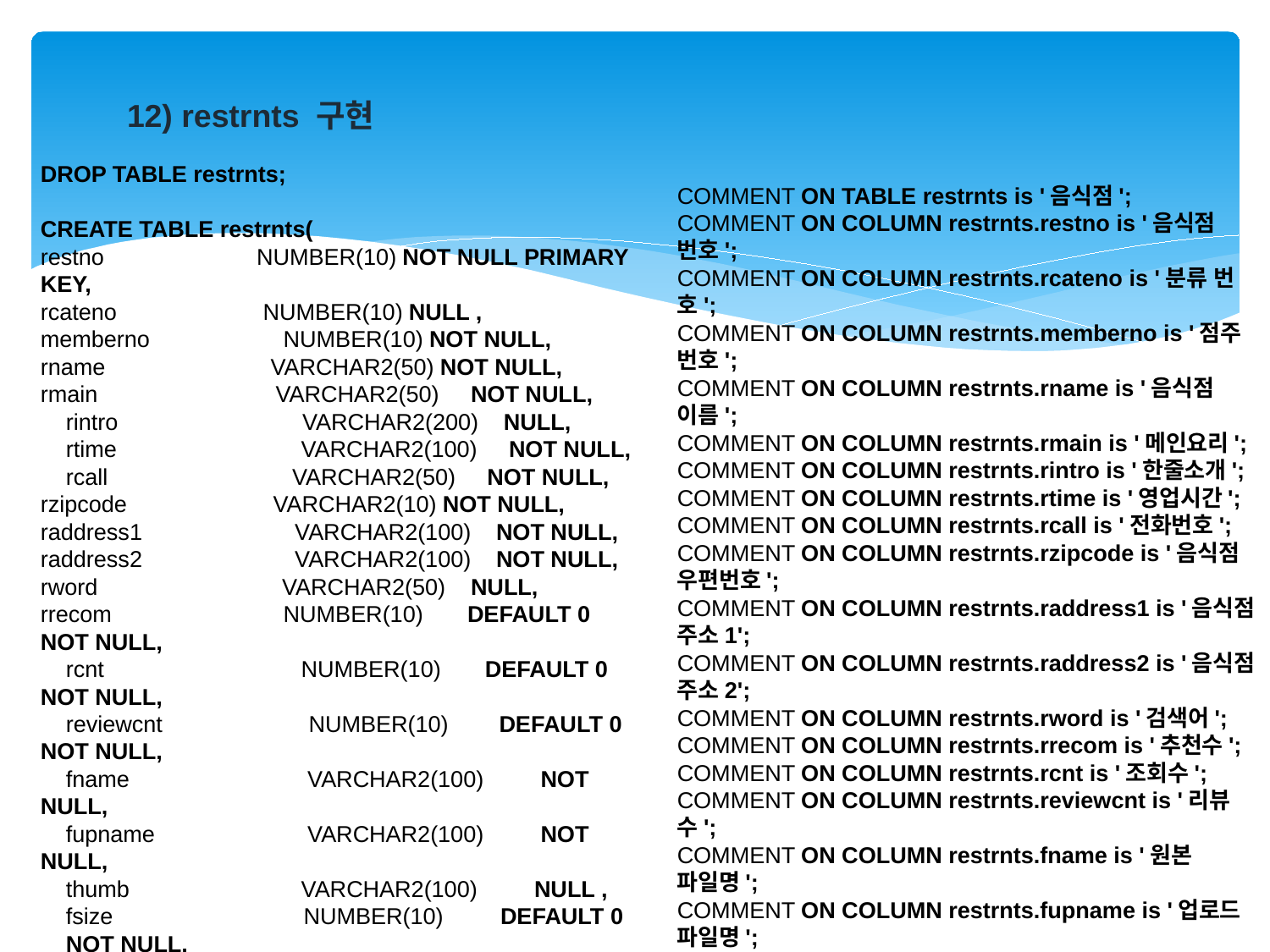

12) restrnts 구현
DROP TABLE restrnts;

CREATE TABLE restrnts(
restno                        NUMBER(10) NOT NULL PRIMARY KEY,
rcateno                       NUMBER(10) NULL ,
memberno                     NUMBER(10) NOT NULL,
rname                          VARCHAR2(50) NOT NULL,
rmain                            VARCHAR2(50)     NOT NULL,
    rintro                             VARCHAR2(200)    NULL,
    rtime                             VARCHAR2(100)     NOT NULL,
    rcall                             VARCHAR2(50)     NOT NULL,
rzipcode                       VARCHAR2(10) NOT NULL,
raddress1                        VARCHAR2(100)    NOT NULL,
raddress2                        VARCHAR2(100)    NOT NULL,
rword                             VARCHAR2(50)    NULL,
rrecom                           NUMBER(10)       DEFAULT 0    NOT NULL,
    rcnt                               NUMBER(10)       DEFAULT 0    NOT NULL,
    reviewcnt                       NUMBER(10)        DEFAULT 0     NOT NULL,
    fname                            VARCHAR2(100)         NOT NULL,
    fupname                        VARCHAR2(100)         NOT NULL,
    thumb                           VARCHAR2(100)         NULL ,
    fsize                              NUMBER(10)         DEFAULT 0         NOT NULL,
  FOREIGN KEY (rcateno) REFERENCES rest_categrp (rcateno)
);

COMMENT ON TABLE restrnts is '음식점';
COMMENT ON COLUMN restrnts.restno is '음식점 번호';
COMMENT ON COLUMN restrnts.rcateno is '분류 번호';
COMMENT ON COLUMN restrnts.memberno is '점주 번호';
COMMENT ON COLUMN restrnts.rname is '음식점 이름';
COMMENT ON COLUMN restrnts.rmain is '메인요리';
COMMENT ON COLUMN restrnts.rintro is '한줄소개';
COMMENT ON COLUMN restrnts.rtime is '영업시간';
COMMENT ON COLUMN restrnts.rcall is '전화번호';
COMMENT ON COLUMN restrnts.rzipcode is '음식점 우편번호';
COMMENT ON COLUMN restrnts.raddress1 is '음식점 주소1';
COMMENT ON COLUMN restrnts.raddress2 is '음식점 주소2';
COMMENT ON COLUMN restrnts.rword is '검색어';
COMMENT ON COLUMN restrnts.rrecom is '추천수';
COMMENT ON COLUMN restrnts.rcnt is '조회수';
COMMENT ON COLUMN restrnts.reviewcnt is '리뷰수';
COMMENT ON COLUMN restrnts.fname is '원본 파일명';
COMMENT ON COLUMN restrnts.fupname is '업로드 파일명';
COMMENT ON COLUMN restrnts.thumb is 'Thumb 파일';
COMMENT ON COLUMN restrnts.fsize is '파일 사이즈';